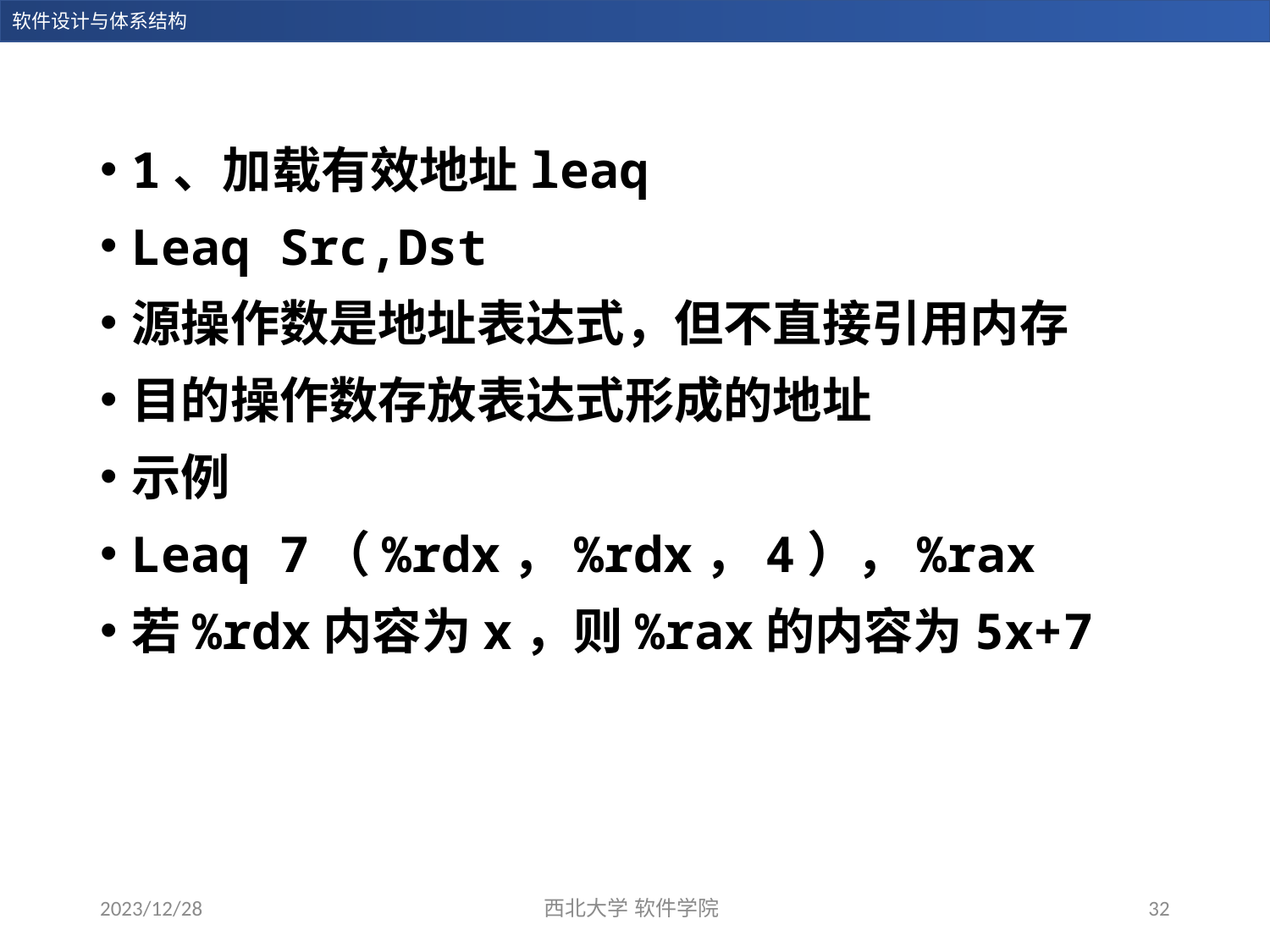

1、加载有效地址leaq
Leaq Src,Dst
源操作数是地址表达式，但不直接引用内存
目的操作数存放表达式形成的地址
示例
Leaq 7（%rdx，%rdx，4），%rax
若%rdx内容为x，则%rax的内容为5x+7
2023/12/28
西北大学 软件学院
32